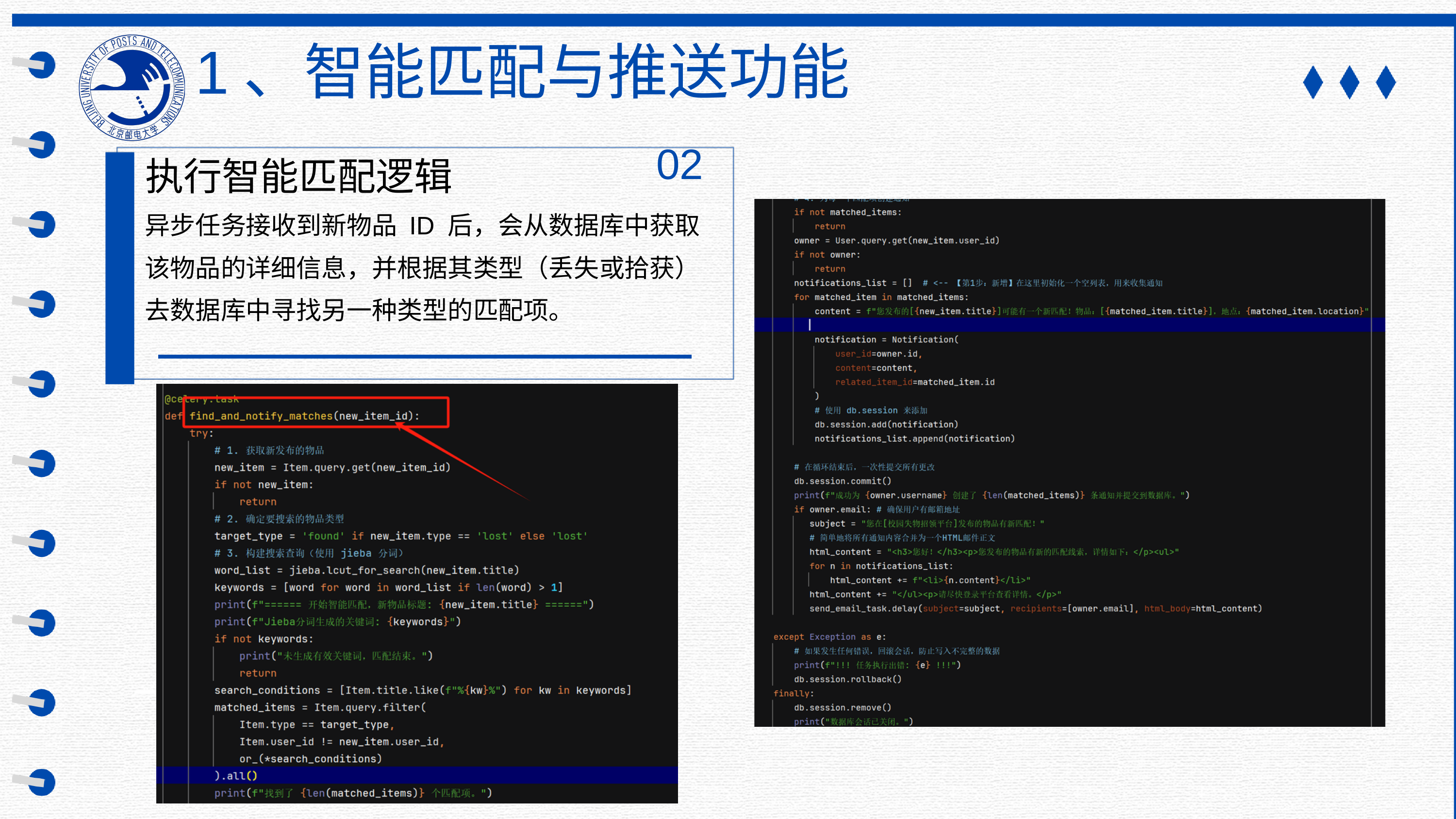

1、智能匹配与推送功能

02
执行智能匹配逻辑

异步任务接收到新物品 ID 后，会从数据库中获取该物品的详细信息，并根据其类型（丢失或拾获）去数据库中寻找另一种类型的匹配项。